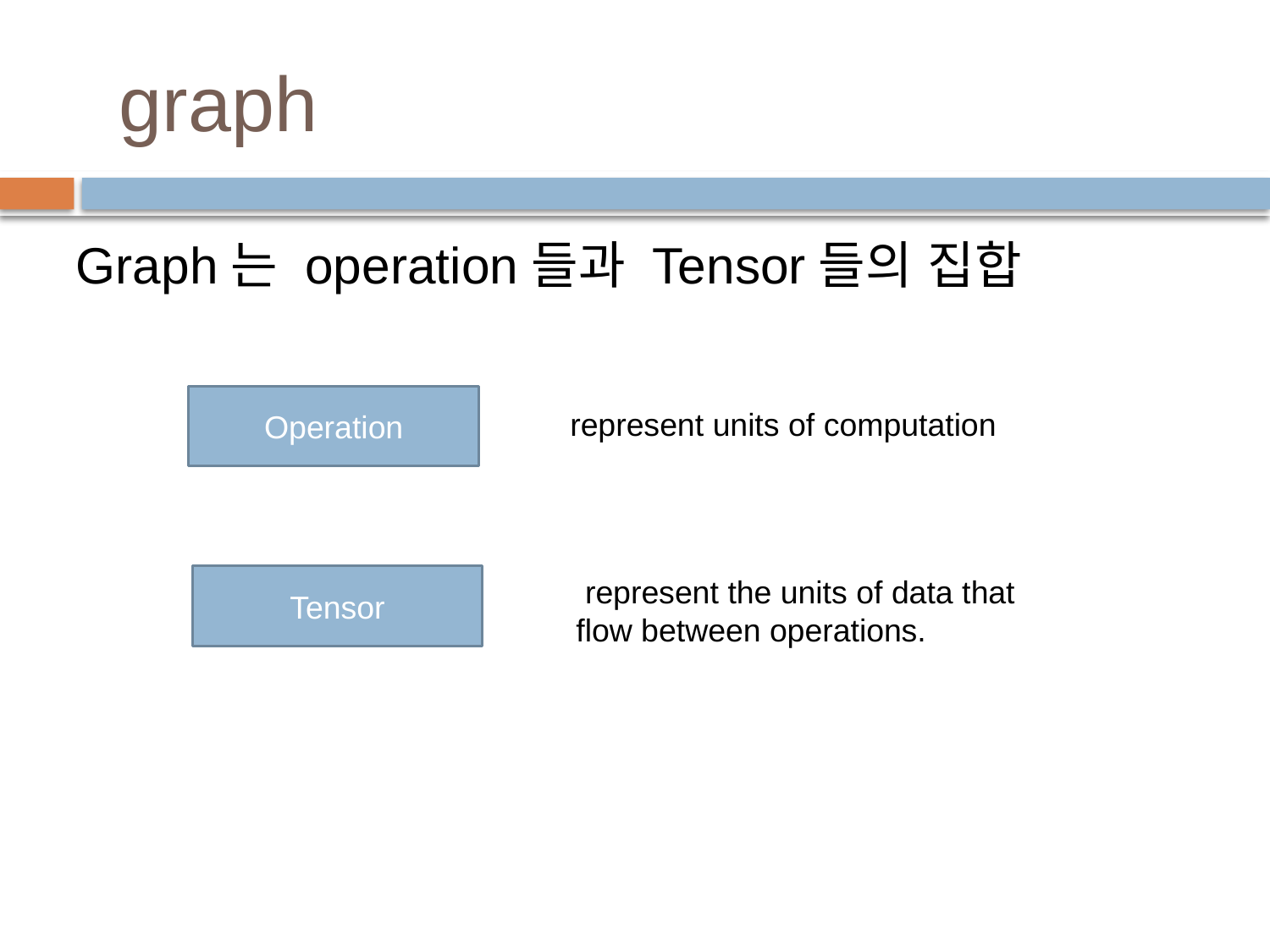

# graph
Graph는 operation들과 Tensor들의 집합

Operation
 represent units of computation
Tensor
 represent the units of data that flow between operations.